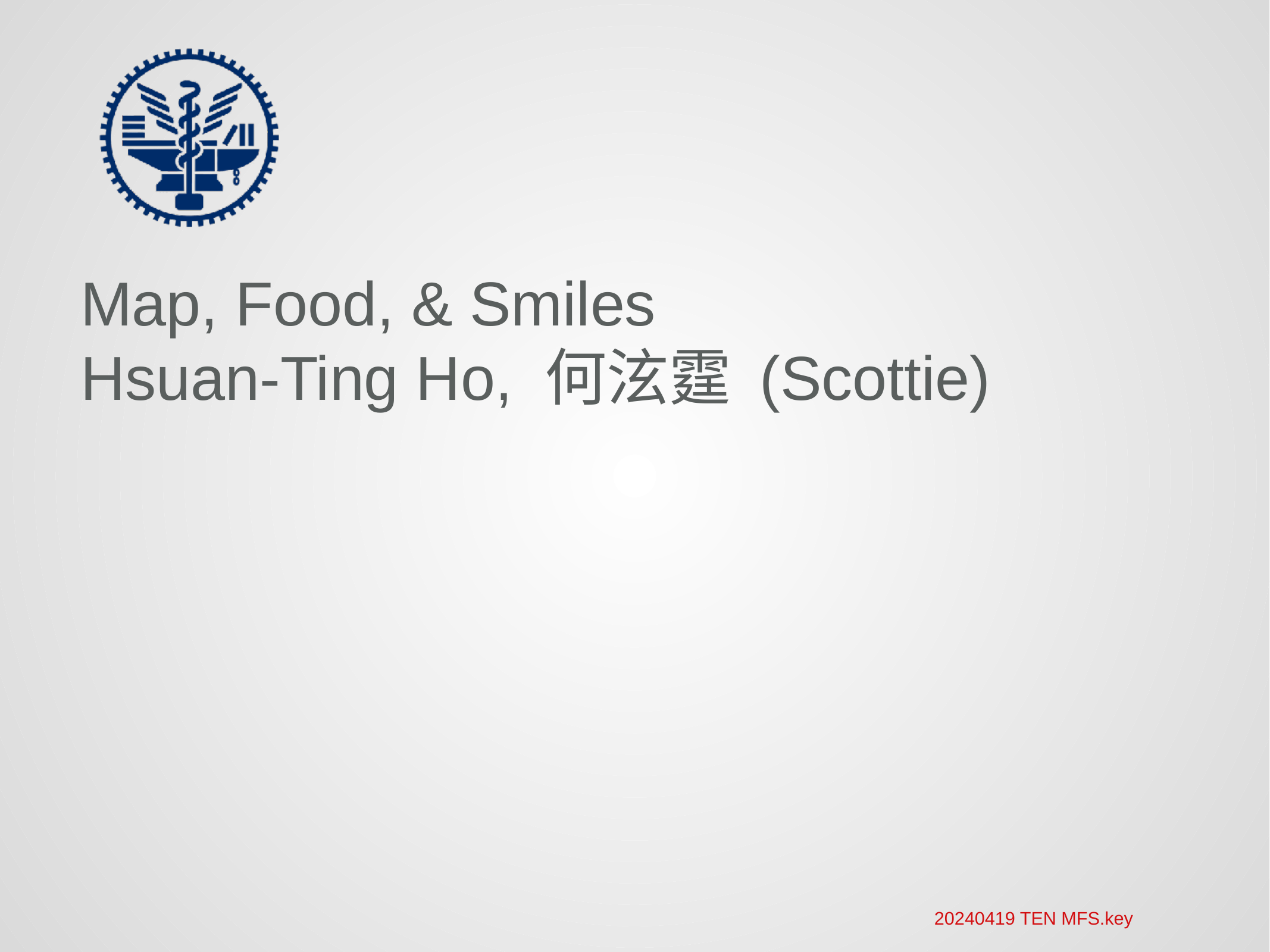

Map, Food, & Smiles
Hsuan-Ting Ho, 何泫霆 (Scottie)

20240419 TEN MFS.key